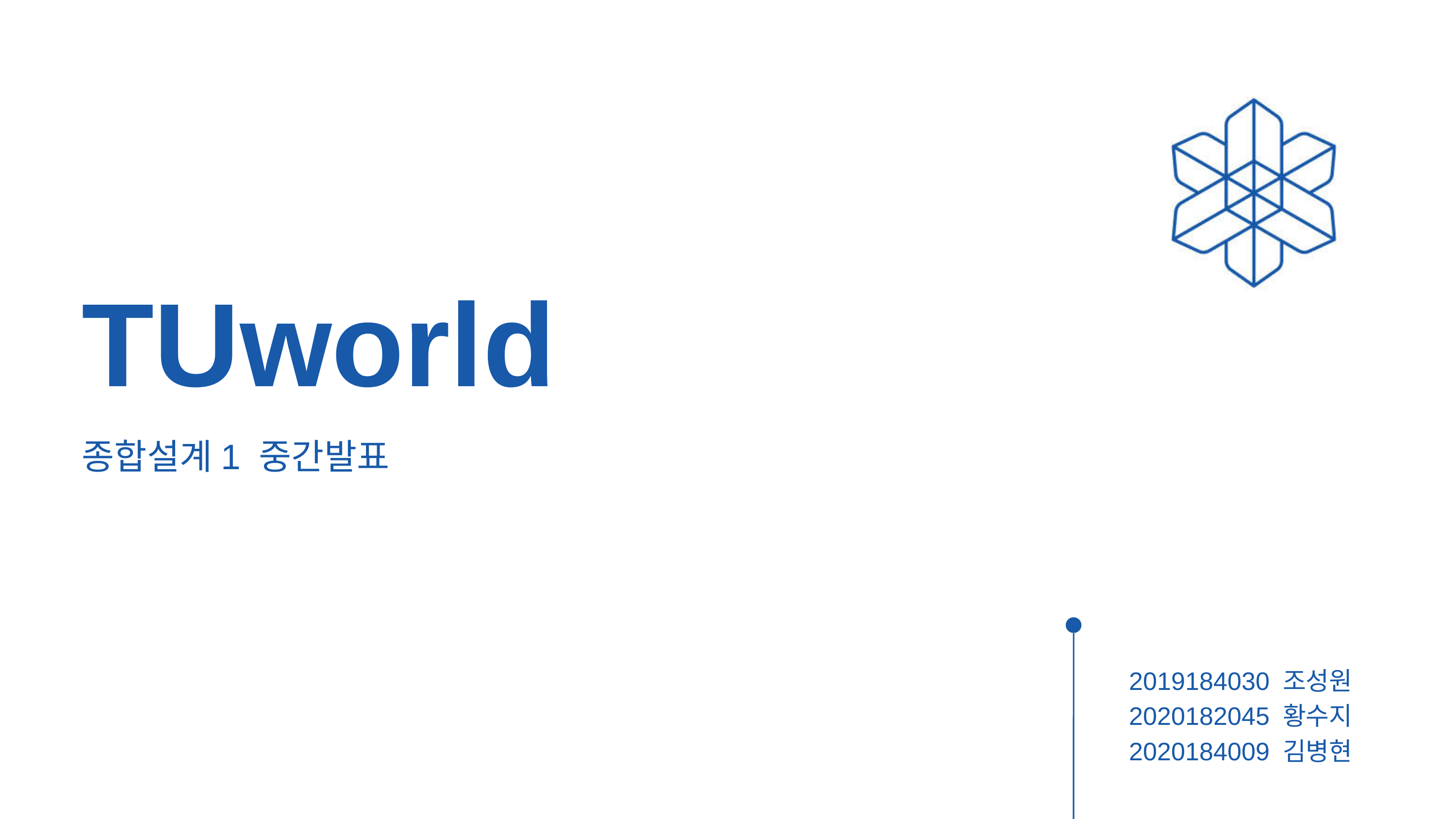

TUworld
종합설계1 중간발표

2019184030 조성원
2020182045 황수지
2020184009 김병현